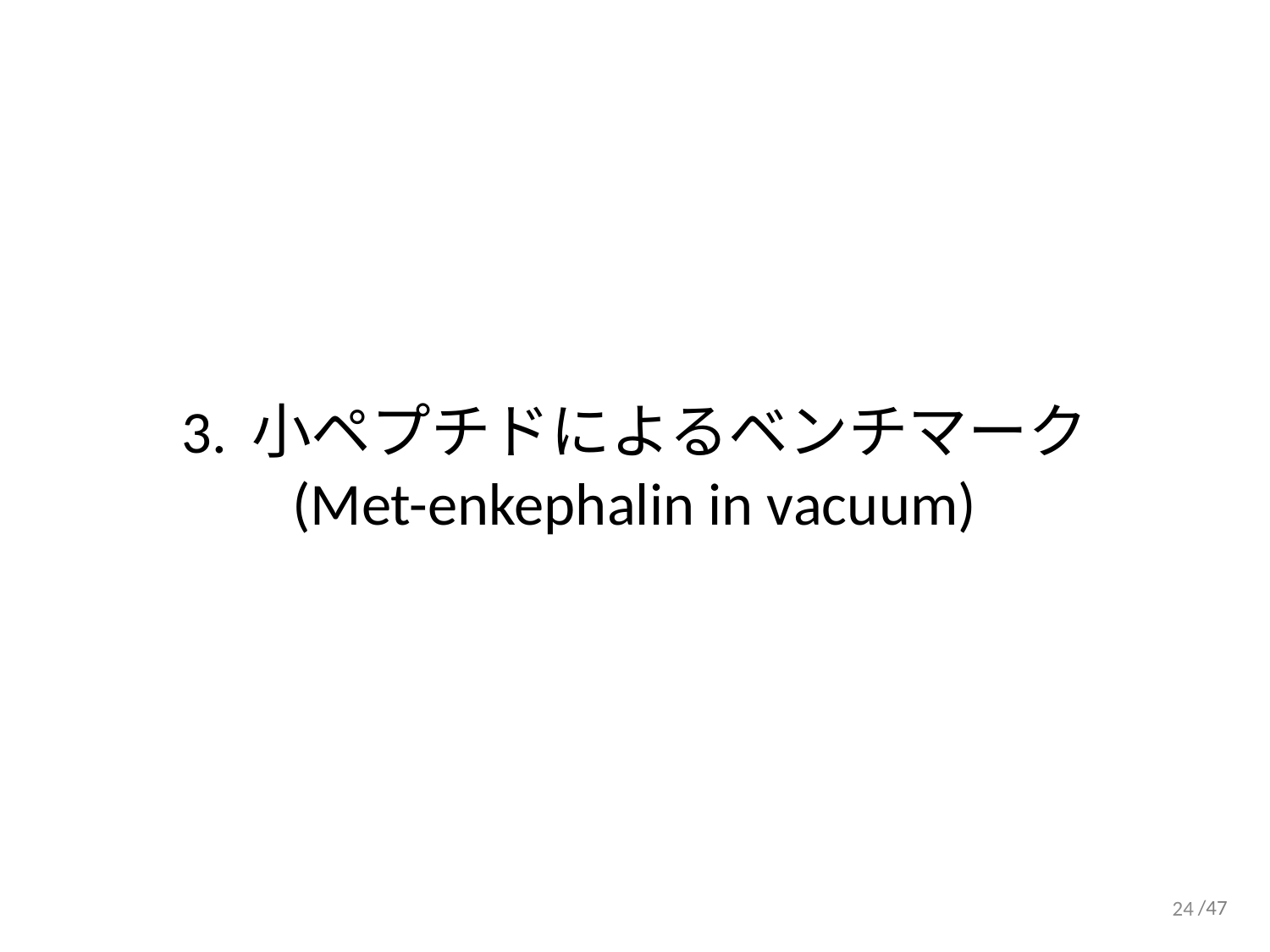

# 3. 小ペプチドによるベンチマーク (Met-enkephalin in vacuum)
24